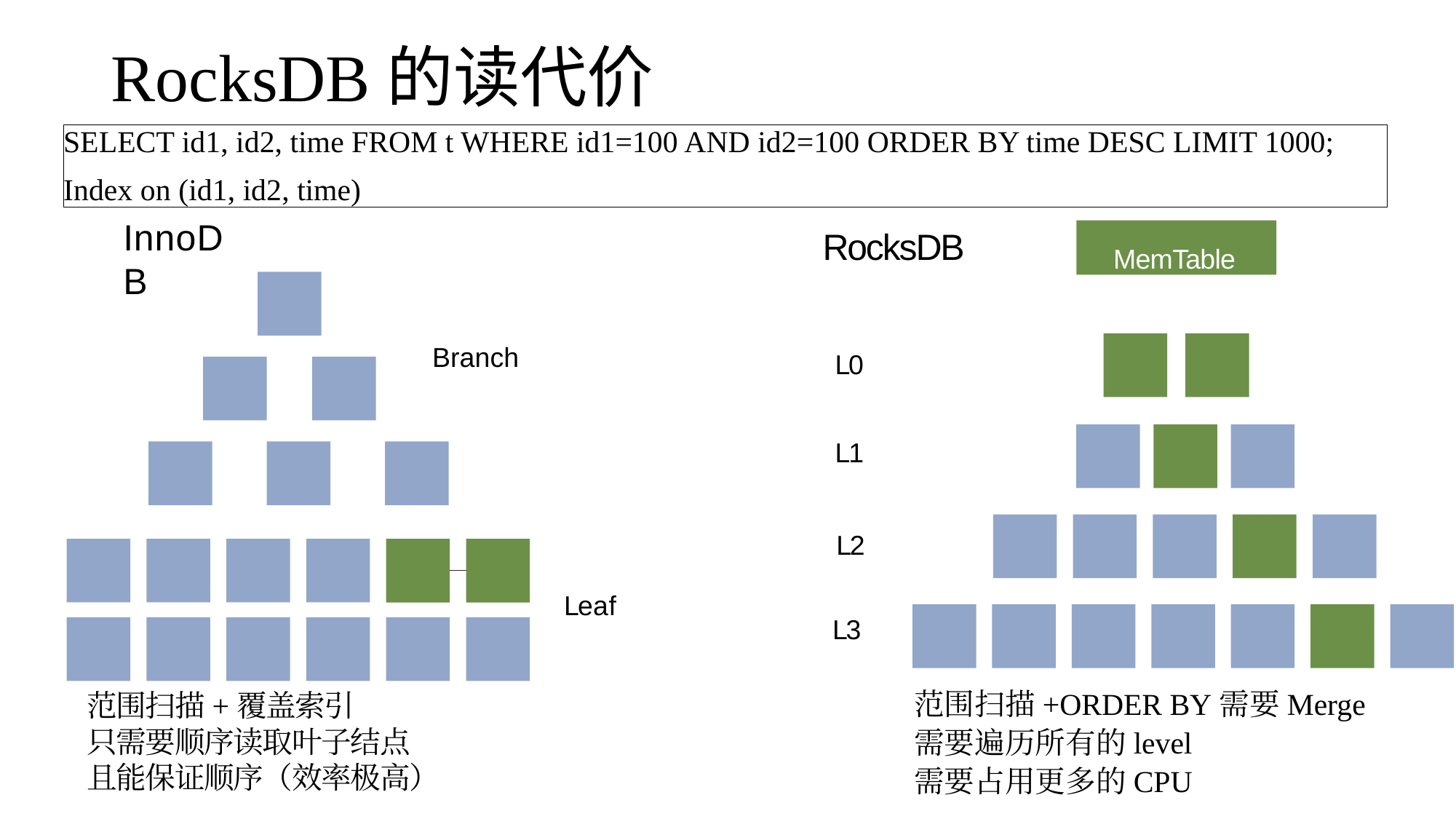

# RocksDB的读代价
SELECT id1, id2, time FROM t WHERE id1=100 AND id2=100 ORDER BY time DESC LIMIT 1000;
Index on (id1, id2, time)
InnoDB
MemTable
RocksDB

Branch
L0

L1

L2

Leaf

L3

范围扫描+ORDER BY需要Merge
需要遍历所有的level
需要占用更多的CPU
范围扫描+覆盖索引
只需要顺序读取叶子结点
且能保证顺序（效率极高）